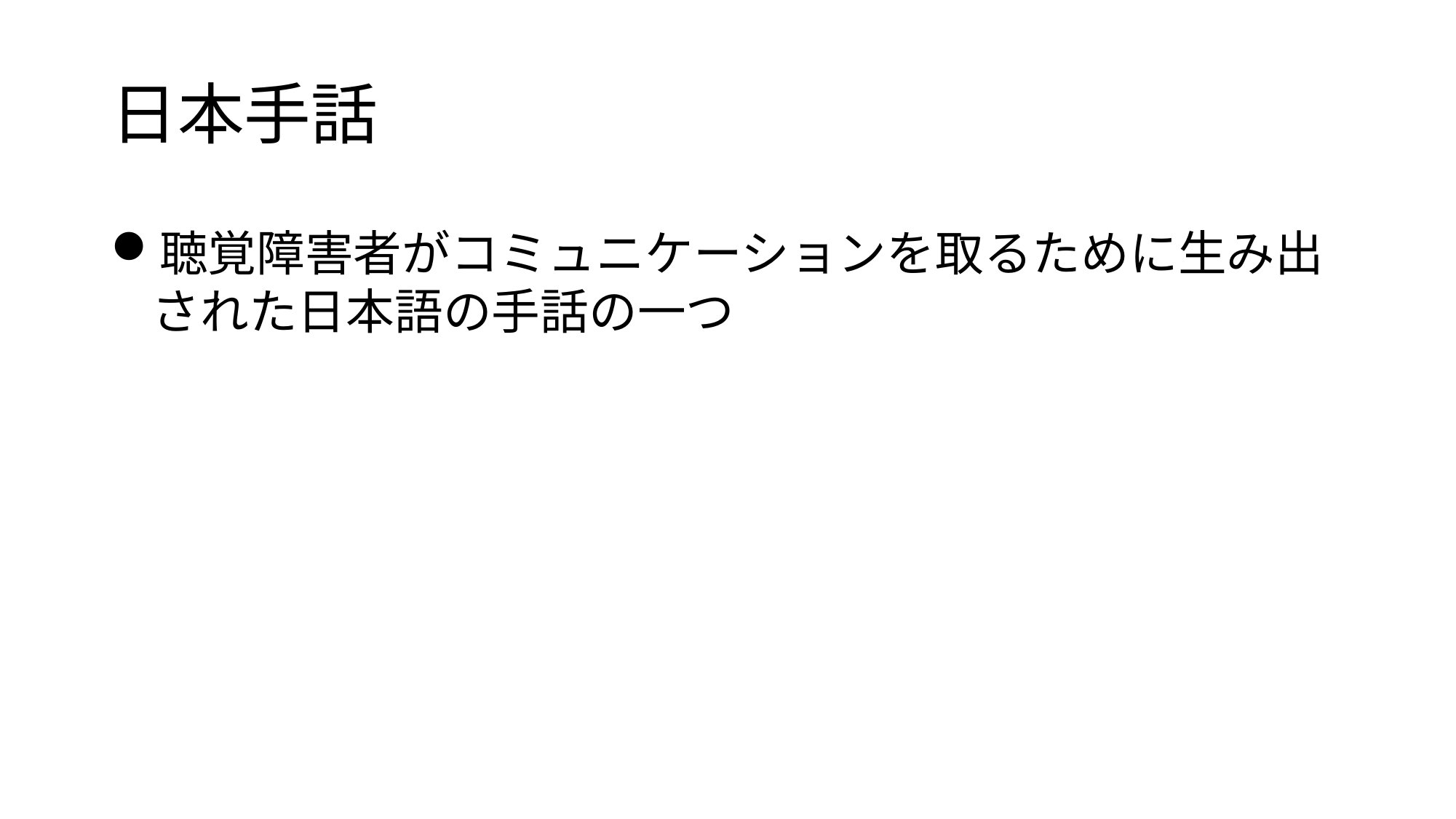

# 日本手話
聴覚障害者がコミュニケーションを取るために生み出された日本語の手話の一つ